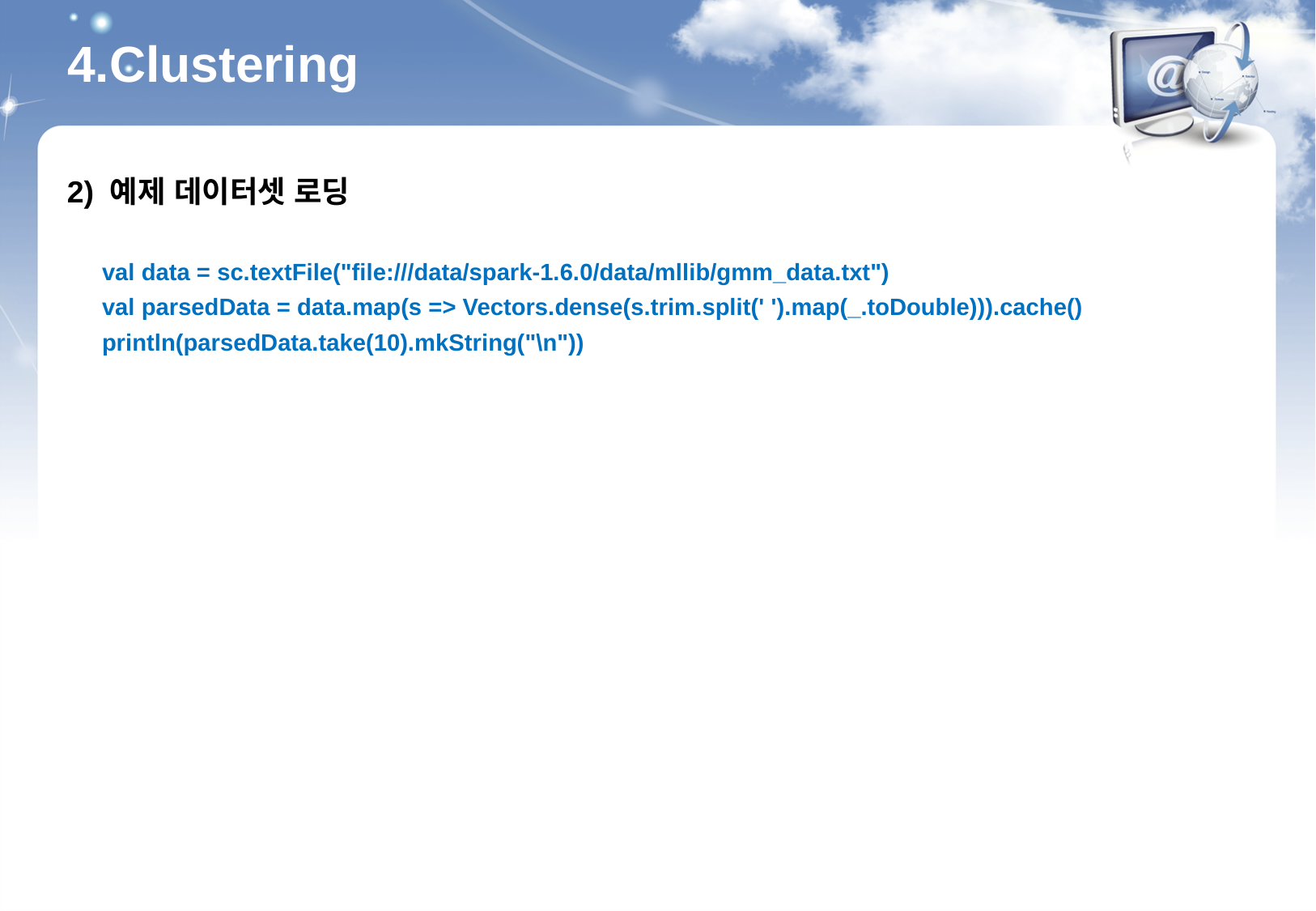

4.Clustering
2) 예제 데이터셋 로딩

val data = sc.textFile("file:///data/spark-1.6.0/data/mllib/gmm_data.txt")
val parsedData = data.map(s => Vectors.dense(s.trim.split(' ').map(_.toDouble))).cache()
println(parsedData.take(10).mkString("\n"))